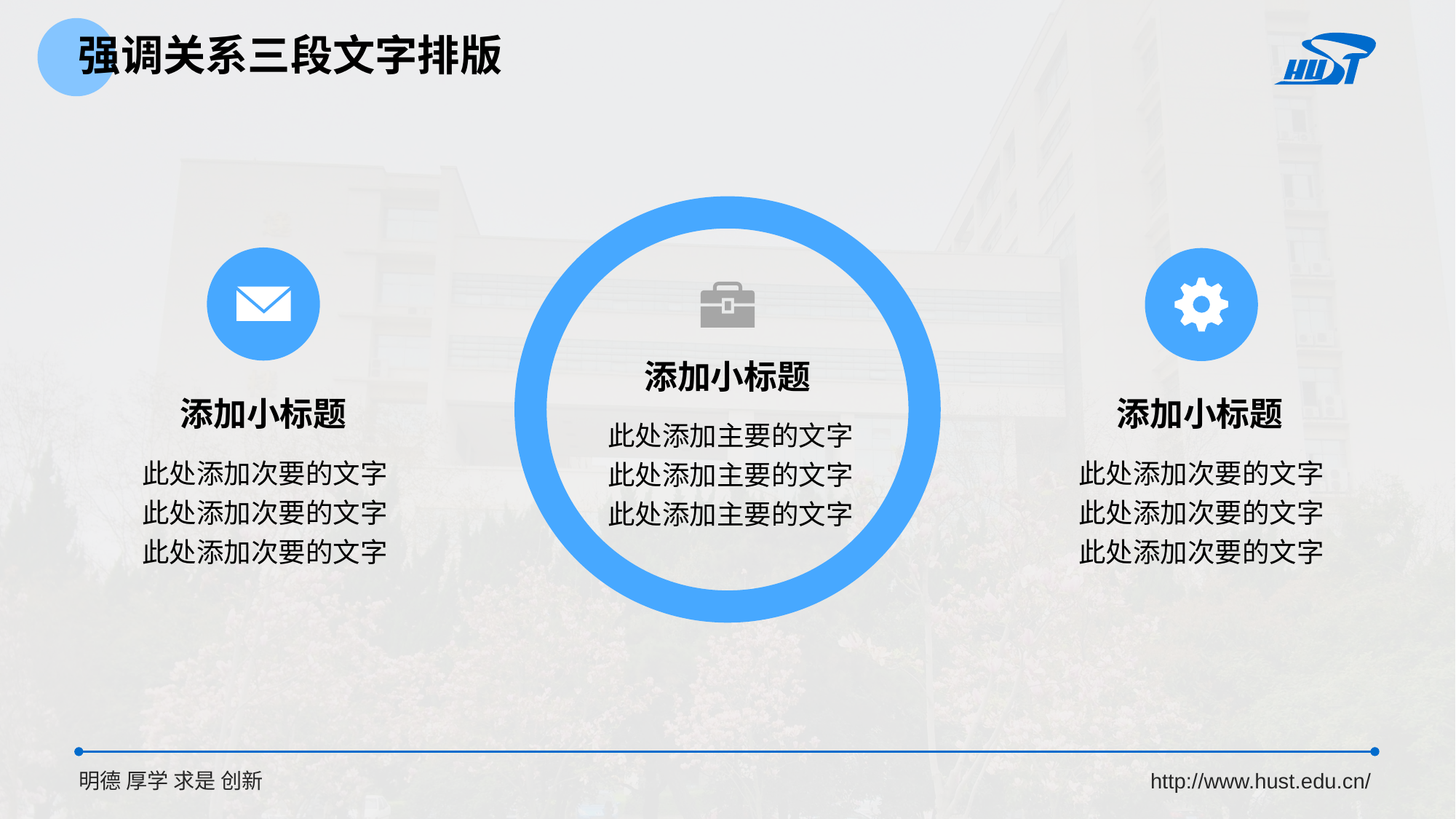

强调关系三段文字排版

添加小标题
此处添加主要的文字此处添加主要的文字
此处添加主要的文字
添加小标题
此处添加次要的文字此处添加次要的文字
此处添加次要的文字
添加小标题
此处添加次要的文字此处添加次要的文字
此处添加次要的文字